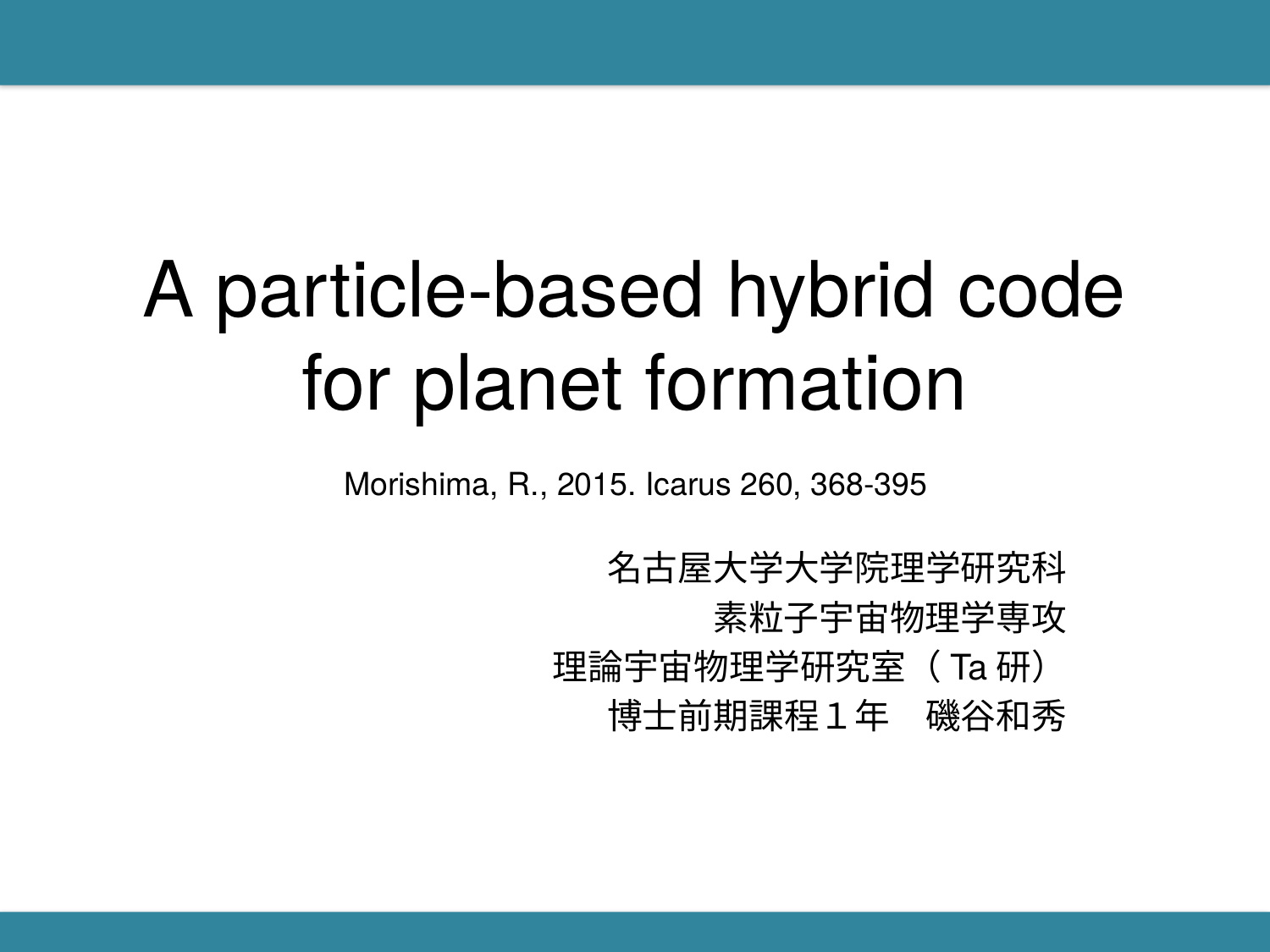

# A particle-based hybrid code for planet formation
Morishima, R., 2015. Icarus 260, 368-395
名古屋大学大学院理学研究科
素粒子宇宙物理学専攻
理論宇宙物理学研究室（Ta研）
博士前期課程１年　磯谷和秀